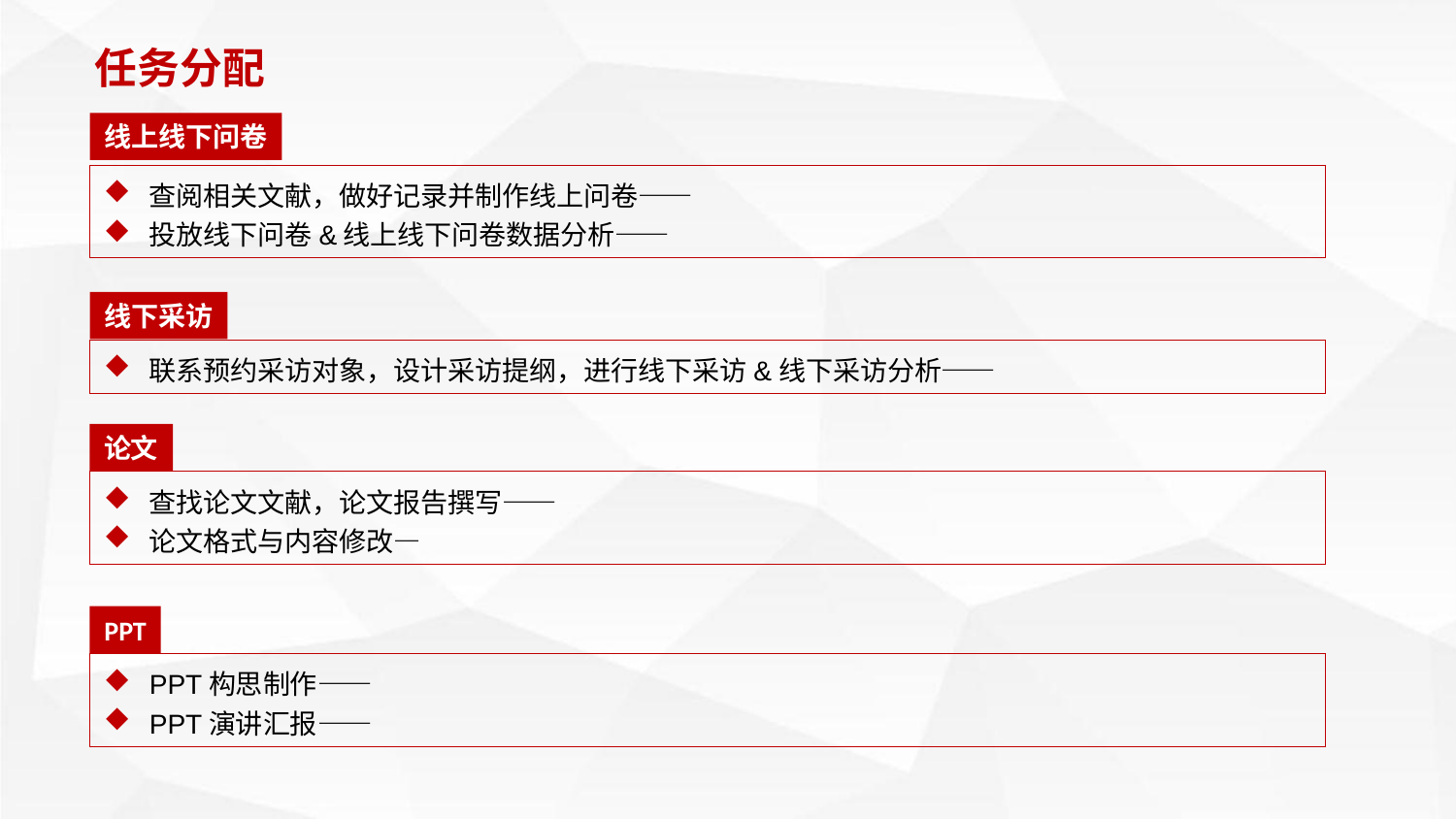

任务分配
线上线下问卷
查阅相关文献，做好记录并制作线上问卷——
投放线下问卷&线上线下问卷数据分析——
线下采访
联系预约采访对象，设计采访提纲，进行线下采访&线下采访分析——
论文
查找论文文献，论文报告撰写——
论文格式与内容修改—
PPT
PPT构思制作——
PPT演讲汇报——